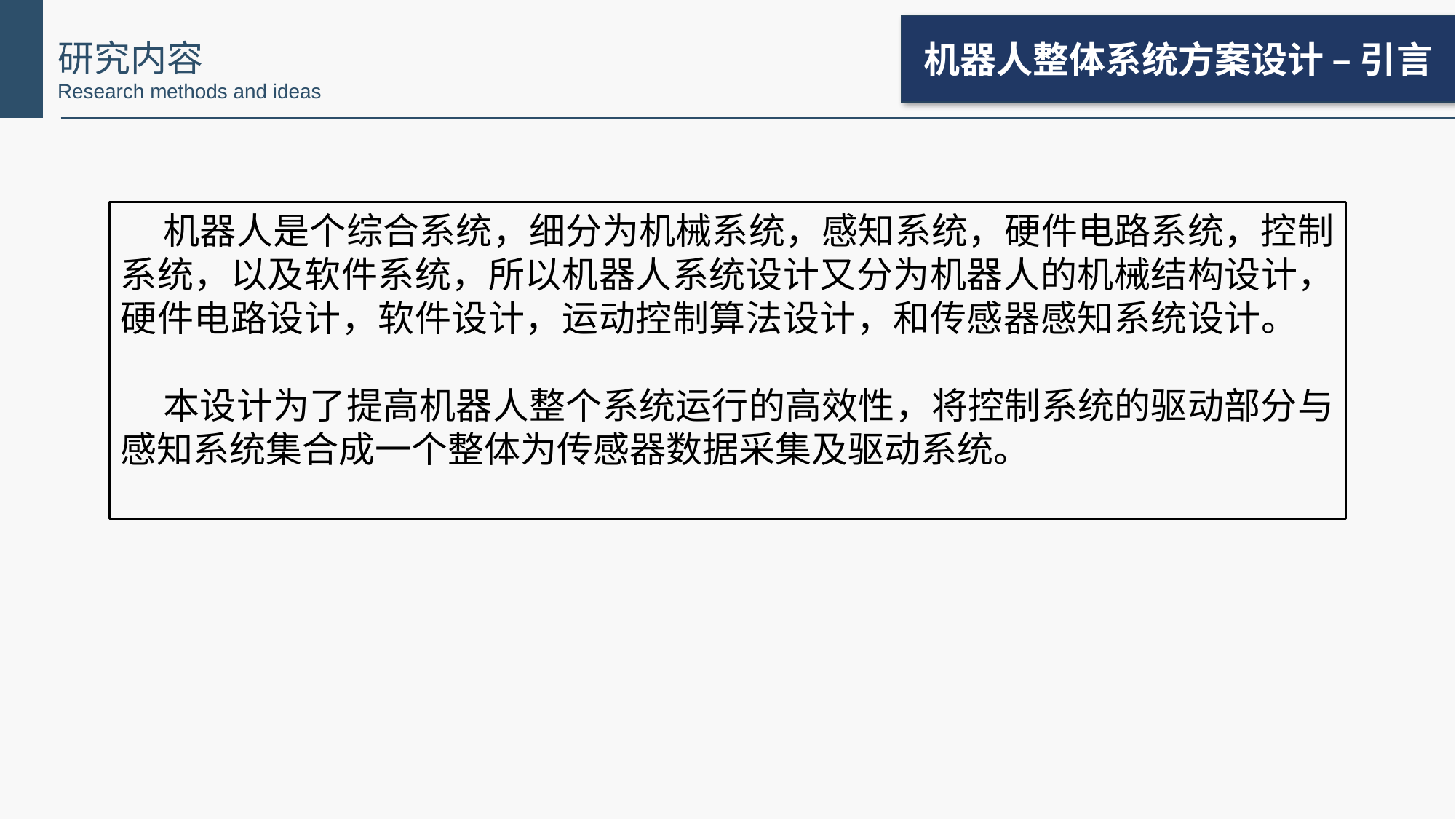

机器人整体系统方案设计 – 引言
研究内容
Research methods and ideas
机器人是个综合系统，细分为机械系统，感知系统，硬件电路系统，控制系统，以及软件系统，所以机器人系统设计又分为机器人的机械结构设计，硬件电路设计，软件设计，运动控制算法设计，和传感器感知系统设计。
本设计为了提高机器人整个系统运行的高效性，将控制系统的驱动部分与感知系统集合成一个整体为传感器数据采集及驱动系统。